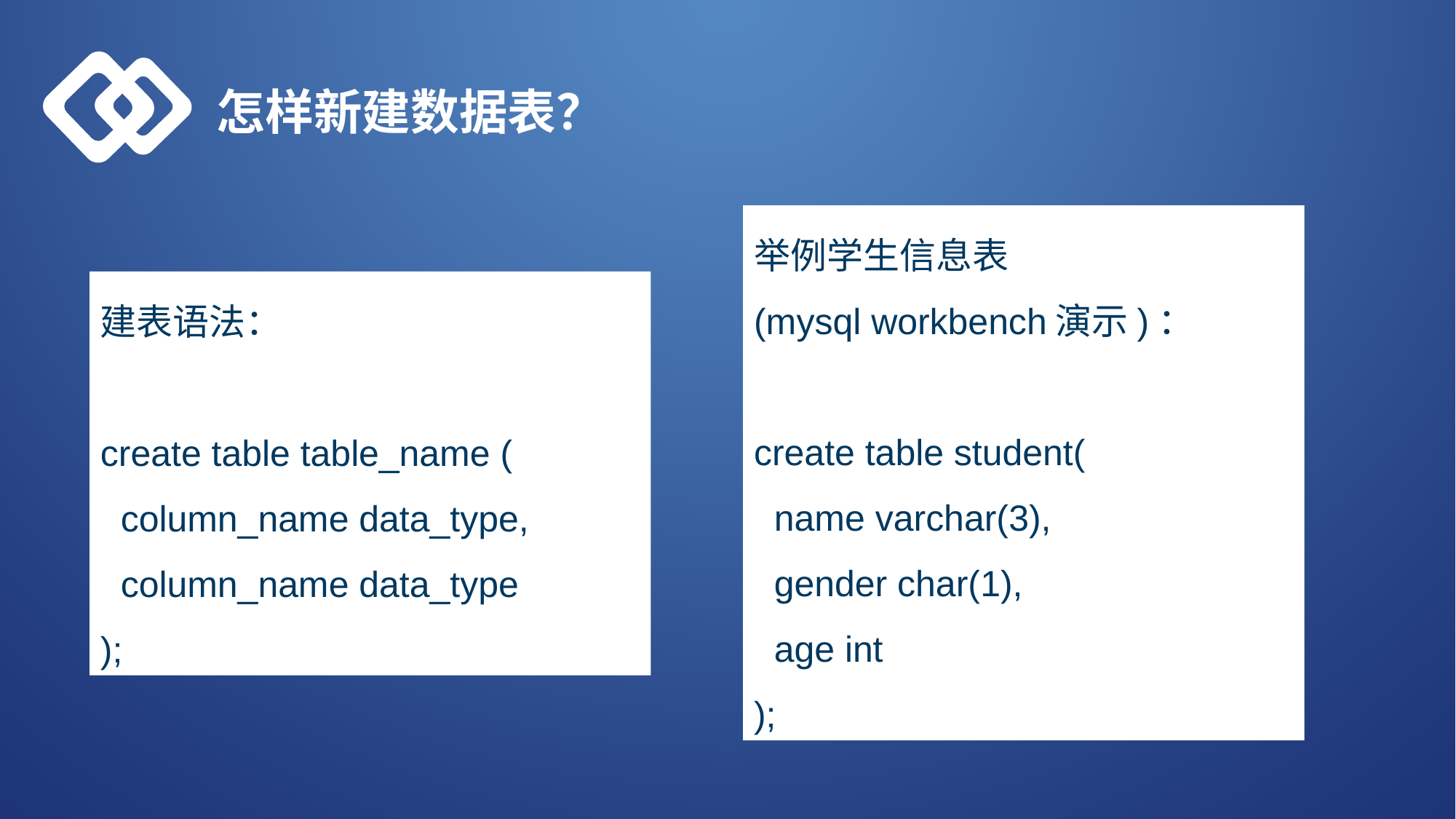

怎样新建数据表？

举例学生信息表
(mysql workbench演示)：

create table student(
  name varchar(3),
  gender char(1),
  age int
);
建表语法：

create table table_name (
  column_name data_type,
  column_name data_type
);